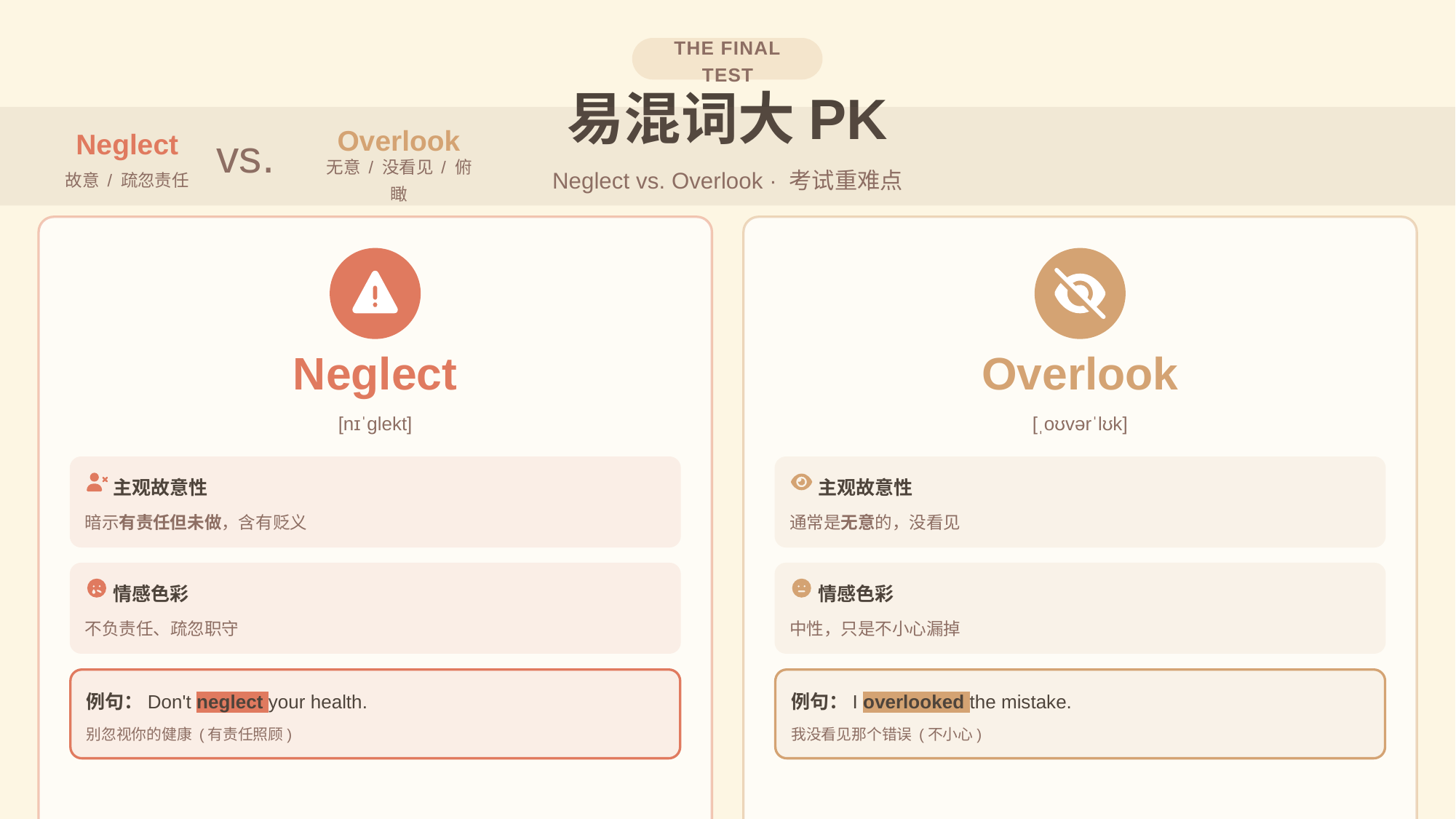

THE FINAL TEST
易混词大PK

Overlook
Neglect
vs.
Neglect vs. Overlook · 考试重难点
故意 / 疏忽责任
无意 / 没看见 / 俯瞰

Neglect
Overlook
[nɪˈɡlekt]
[ˌoʊvərˈlʊk]

主观故意性
主观故意性

暗示有责任但未做，含有贬义
通常是无意的，没看见

情感色彩
情感色彩

不负责任、疏忽职守
中性，只是不小心漏掉

例句：Don't neglect your health.
例句：I overlooked the mistake.
别忽视你的健康 (有责任照顾)
我没看见那个错误 (不小心)